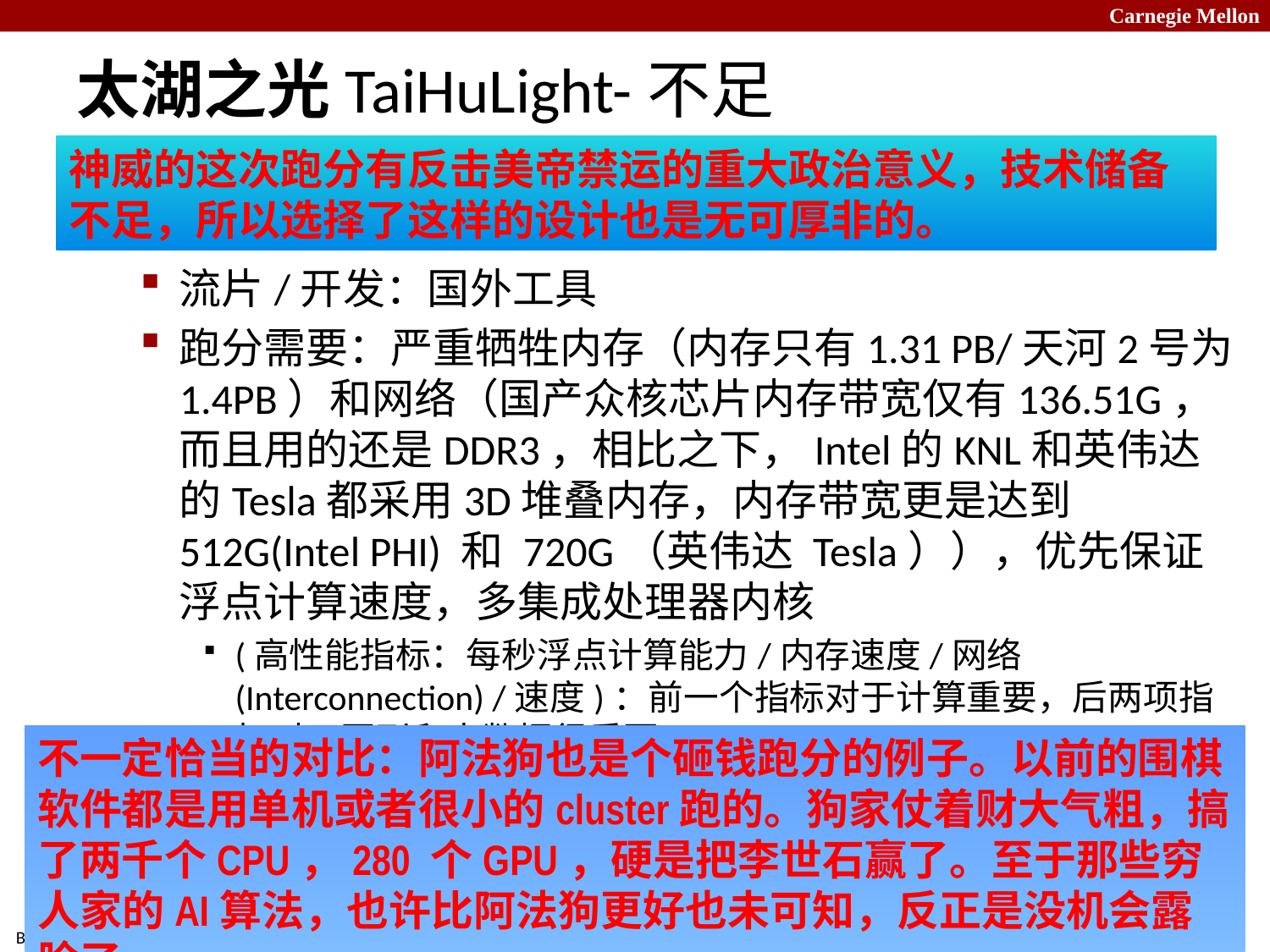

# 太湖之光TaiHuLight-不足
神威的这次跑分有反击美帝禁运的重大政治意义，技术储备不足，所以选择了这样的设计也是无可厚非的。
其他
流片/开发：国外工具
跑分需要：严重牺牲内存（内存只有1.31 PB/天河2号为1.4PB）和网络（国产众核芯片内存带宽仅有136.51G，而且用的还是DDR3，相比之下，Intel的KNL和英伟达的Tesla都采用3D堆叠内存，内存带宽更是达到512G(Intel PHI) 和 720G（英伟达 Tesla）），优先保证浮点计算速度，多集成处理器内核
(高性能指标：每秒浮点计算能力/内存速度/网络(Interconnection) /速度)：前一个指标对于计算重要，后两项指标对于图形和大数据很重要
不一定恰当的对比：阿法狗也是个砸钱跑分的例子。以前的围棋软件都是用单机或者很小的cluster跑的。狗家仗着财大气粗，搞了两千个CPU，280 个GPU，硬是把李世石赢了。至于那些穷人家的AI算法，也许比阿法狗更好也未可知，反正是没机会露脸了